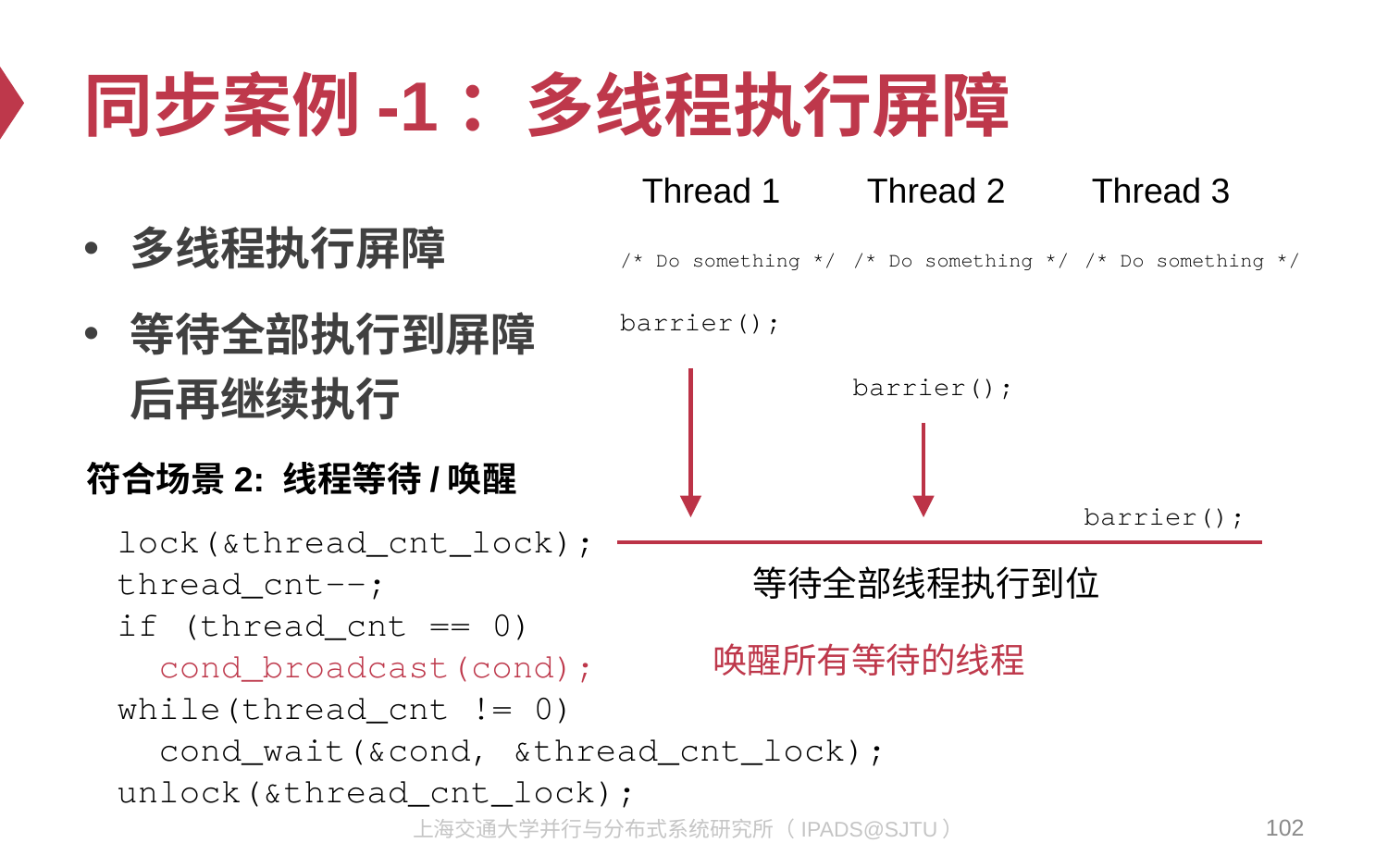

# 同步案例-1：多线程执行屏障
Thread 1
Thread 2
Thread 3
多线程执行屏障
等待全部执行到屏障后再继续执行
/* Do something */

barrier();
/* Do something */

barrier();
/* Do something */

barrier();
符合场景2: 线程等待/唤醒
lock(&thread_cnt_lock);
thread_cnt--;
if (thread_cnt == 0)
  cond_broadcast(cond);
while(thread_cnt != 0)
  cond_wait(&cond, &thread_cnt_lock);
unlock(&thread_cnt_lock);
等待全部线程执行到位
唤醒所有等待的线程
102
上海交通大学并行与分布式系统研究所（IPADS@SJTU）